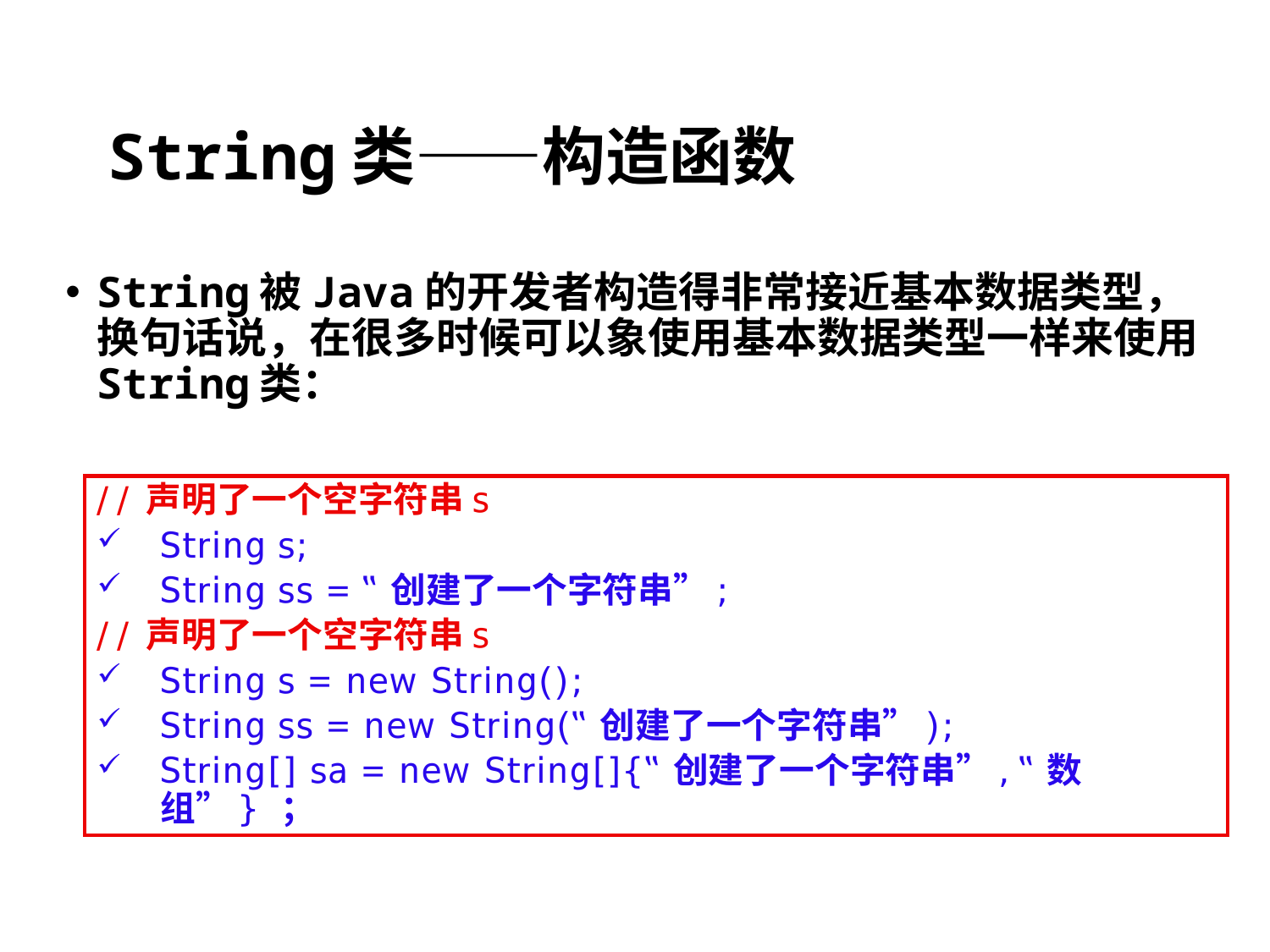

# String类——构造函数
String被Java的开发者构造得非常接近基本数据类型，换句话说，在很多时候可以象使用基本数据类型一样来使用String类：
//声明了一个空字符串s
String s;
String ss = “创建了一个字符串”;
//声明了一个空字符串s
String s = new String();
String ss = new String(“创建了一个字符串”);
String[] sa = new String[]{“创建了一个字符串”, “数组”} ；